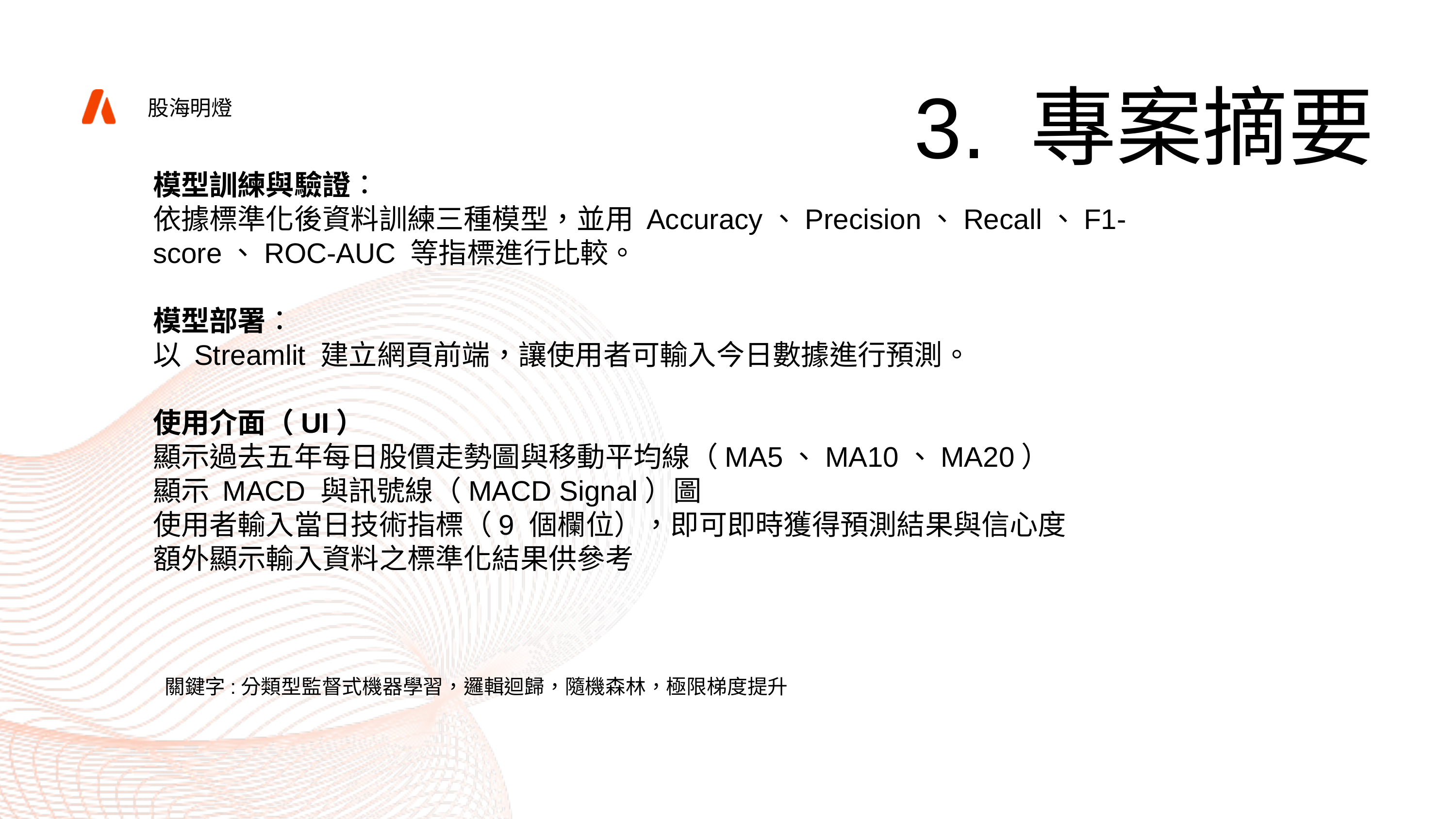

3. 專案摘要

股海明燈
模型訓練與驗證：
依據標準化後資料訓練三種模型，並用 Accuracy、Precision、Recall、F1-score、ROC-AUC 等指標進行比較。

模型部署：
以 Streamlit 建立網頁前端，讓使用者可輸入今日數據進行預測。

使用介面（UI）
顯示過去五年每日股價走勢圖與移動平均線（MA5、MA10、MA20）
顯示 MACD 與訊號線（MACD Signal）圖
使用者輸入當日技術指標（9 個欄位），即可即時獲得預測結果與信心度
額外顯示輸入資料之標準化結果供參考

關鍵字:分類型監督式機器學習，邏輯迴歸，隨機森林，極限梯度提升